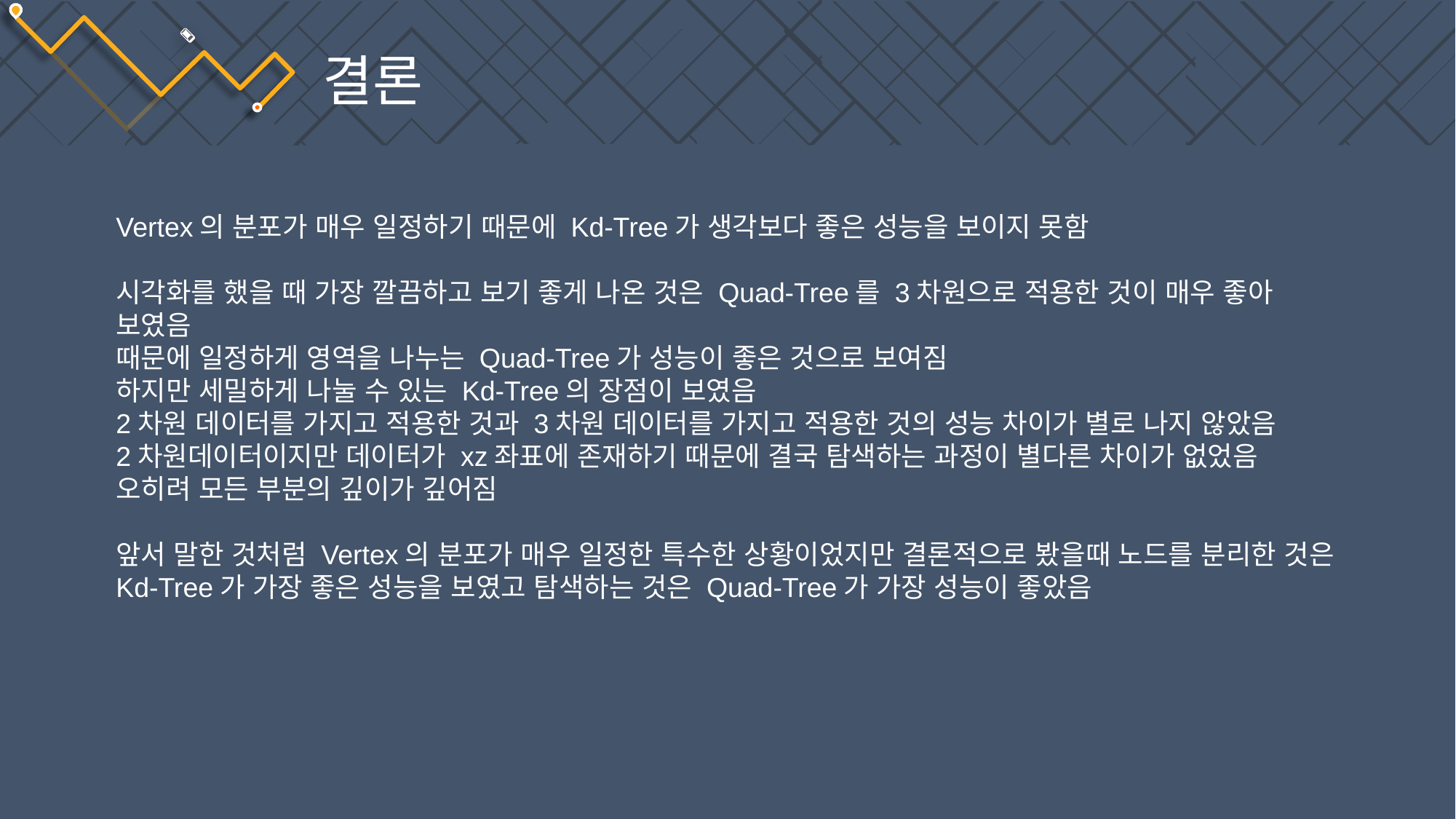

결론
Vertex의 분포가 매우 일정하기 때문에 Kd-Tree가 생각보다 좋은 성능을 보이지 못함

시각화를 했을 때 가장 깔끔하고 보기 좋게 나온 것은 Quad-Tree를 3차원으로 적용한 것이 매우 좋아 보였음
때문에 일정하게 영역을 나누는 Quad-Tree가 성능이 좋은 것으로 보여짐
하지만 세밀하게 나눌 수 있는 Kd-Tree의 장점이 보였음
2차원 데이터를 가지고 적용한 것과 3차원 데이터를 가지고 적용한 것의 성능 차이가 별로 나지 않았음
2차원데이터이지만 데이터가 xz좌표에 존재하기 때문에 결국 탐색하는 과정이 별다른 차이가 없었음 오히려 모든 부분의 깊이가 깊어짐

앞서 말한 것처럼 Vertex의 분포가 매우 일정한 특수한 상황이었지만 결론적으로 봤을때 노드를 분리한 것은 Kd-Tree가 가장 좋은 성능을 보였고 탐색하는 것은 Quad-Tree가 가장 성능이 좋았음